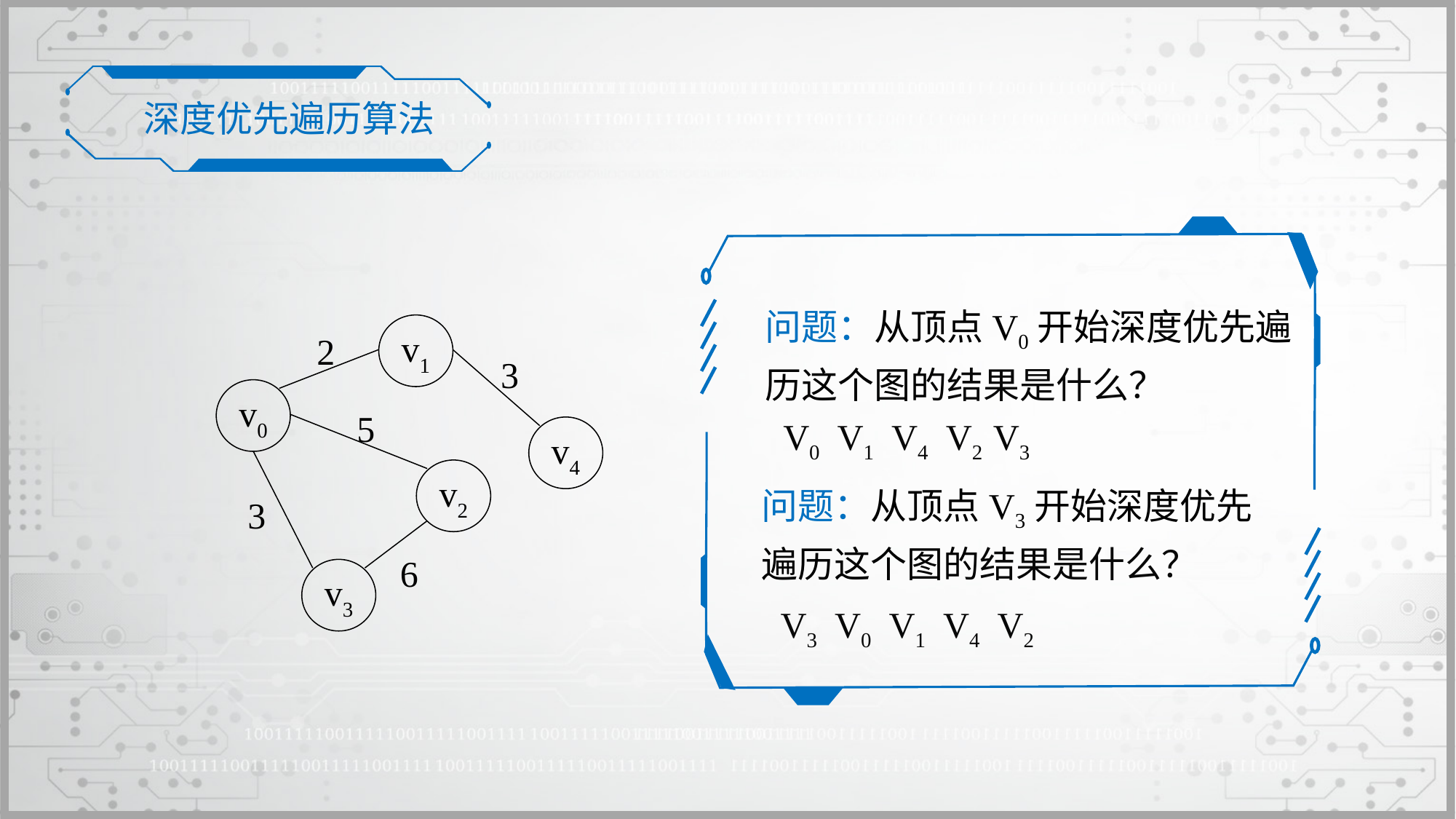

深度优先遍历算法

问题：从顶点V0开始深度优先遍历这个图的结果是什么？

v1
2
3

v0
5

v4

v2
3

6
v3
V0  V1  V4  V2  V3
问题：从顶点V3开始深度优先遍历这个图的结果是什么？
V3  V0  V1  V4  V2